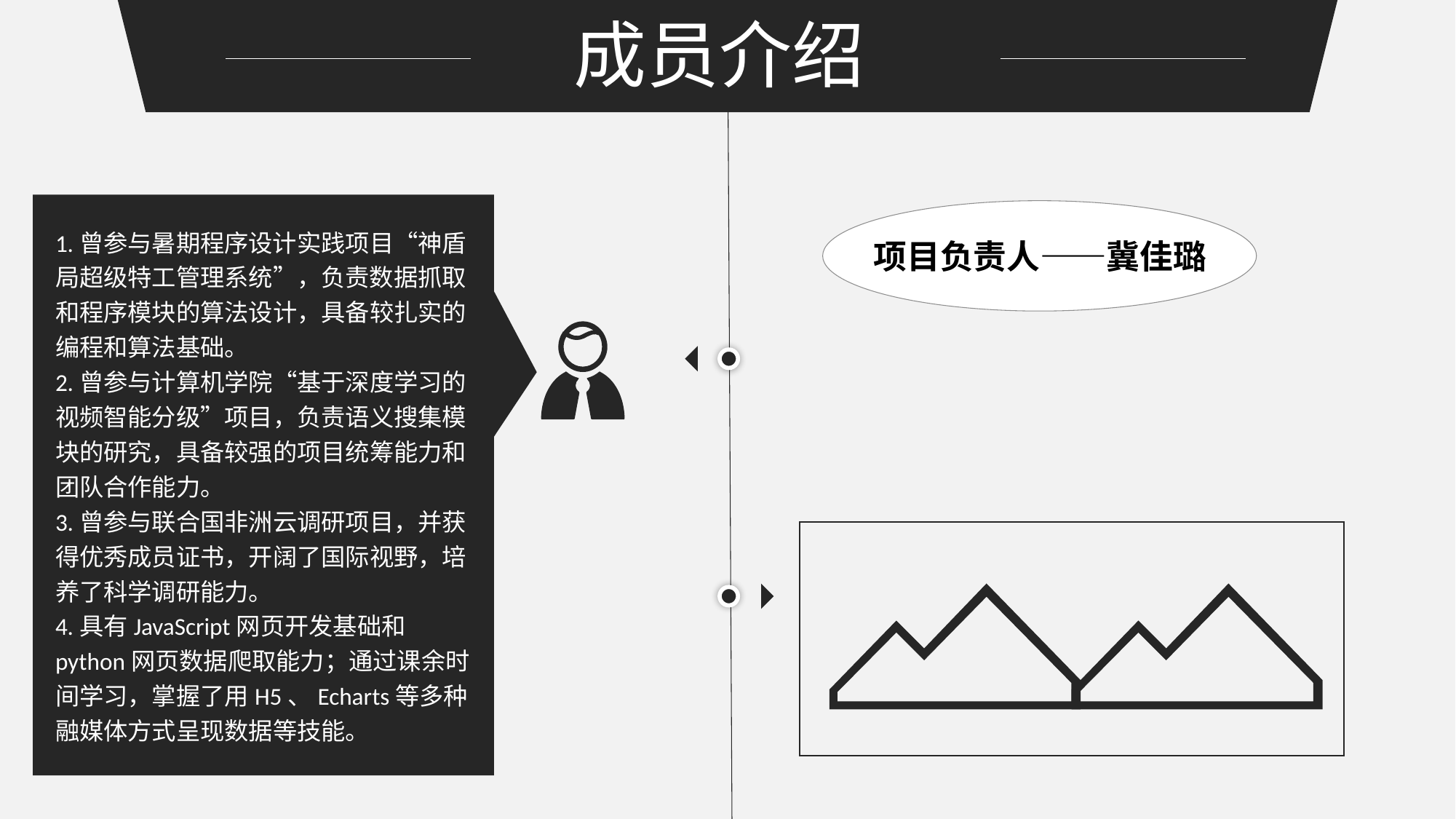

成员介绍

1.曾参与暑期程序设计实践项目“神盾局超级特工管理系统”，负责数据抓取和程序模块的算法设计，具备较扎实的编程和算法基础。
2.曾参与计算机学院“基于深度学习的视频智能分级”项目，负责语义搜集模块的研究，具备较强的项目统筹能力和团队合作能力。
3.曾参与联合国非洲云调研项目，并获得优秀成员证书，开阔了国际视野，培养了科学调研能力。
4.具有JavaScript网页开发基础和python网页数据爬取能力；通过课余时间学习，掌握了用H5、Echarts等多种融媒体方式呈现数据等技能。
项目负责人——冀佳璐